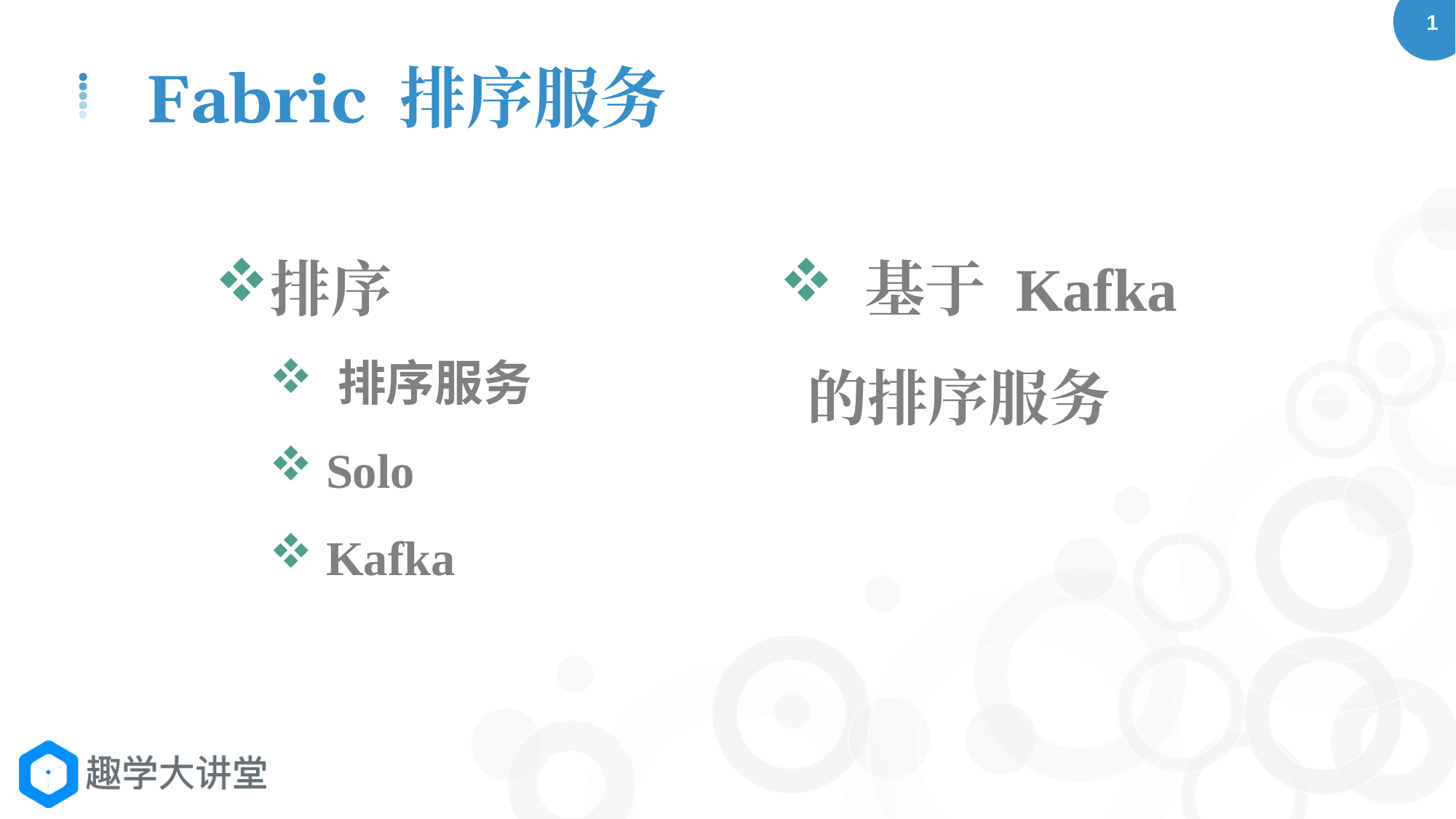

Fabric 排序服务
排序
 排序服务
 Solo
 Kafka
 基于 Kafka 的排序服务